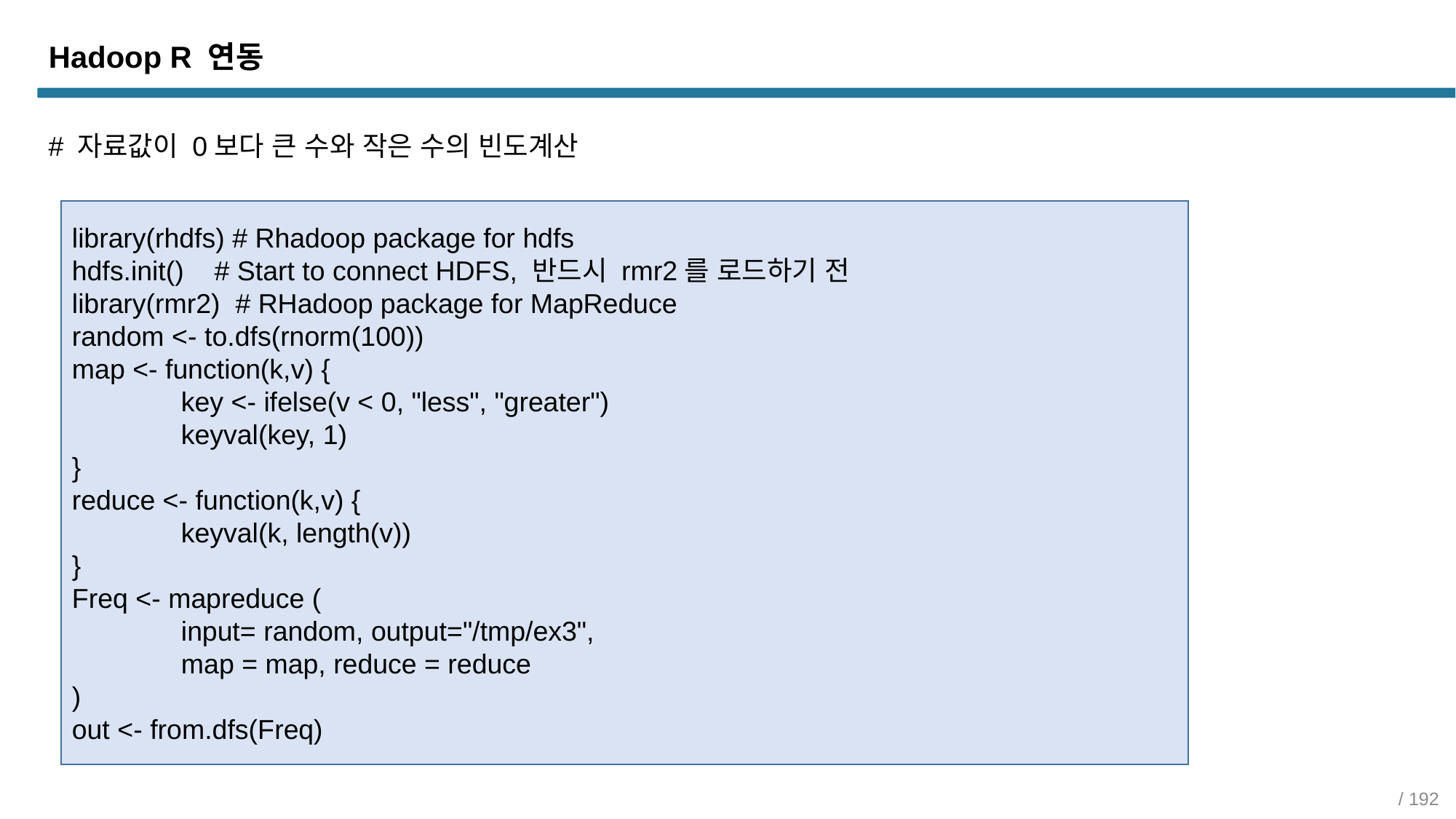

Hadoop R 연동
# 자료값이 0보다 큰 수와 작은 수의 빈도계산
library(rhdfs) # Rhadoop package for hdfs
hdfs.init()    # Start to connect HDFS, 반드시 rmr2를 로드하기 전
library(rmr2)  # RHadoop package for MapReduce
random <- to.dfs(rnorm(100))
map <- function(k,v) {
 	key <- ifelse(v < 0, "less", "greater")
	keyval(key, 1)
}
reduce <- function(k,v) {
	keyval(k, length(v))
}
Freq <- mapreduce (
	input= random, output="/tmp/ex3",
	map = map, reduce = reduce
)
out <- from.dfs(Freq)
/ 192